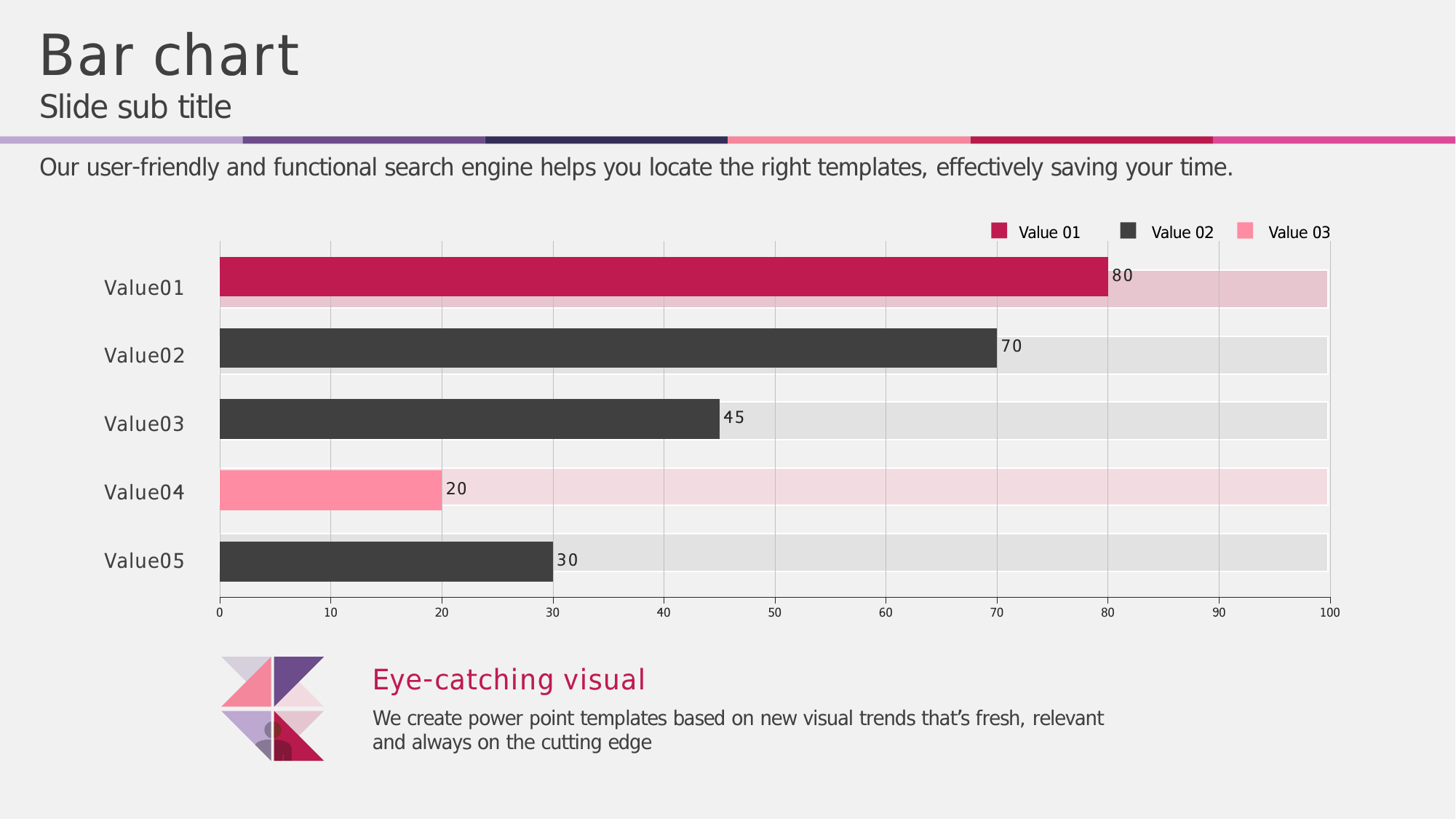

Bar chart
Slide sub title
Our user-friendly and functional search engine helps you locate the right templates, effectively saving your time.
Value 01

Value 03

Value 02

### Chart

| Category | 계열 1 |
|---|---|
| value01 | 30.0 |
| value02 | 20.0 |
| value03 | 45.0 |
| value04 | 70.0 |
| value05 | 80.0 |
Value01
Value02
Value03
Value04
Value05

Eye-catching visual
We create power point templates based on new visual trends that’s fresh, relevant and always on the cutting edge